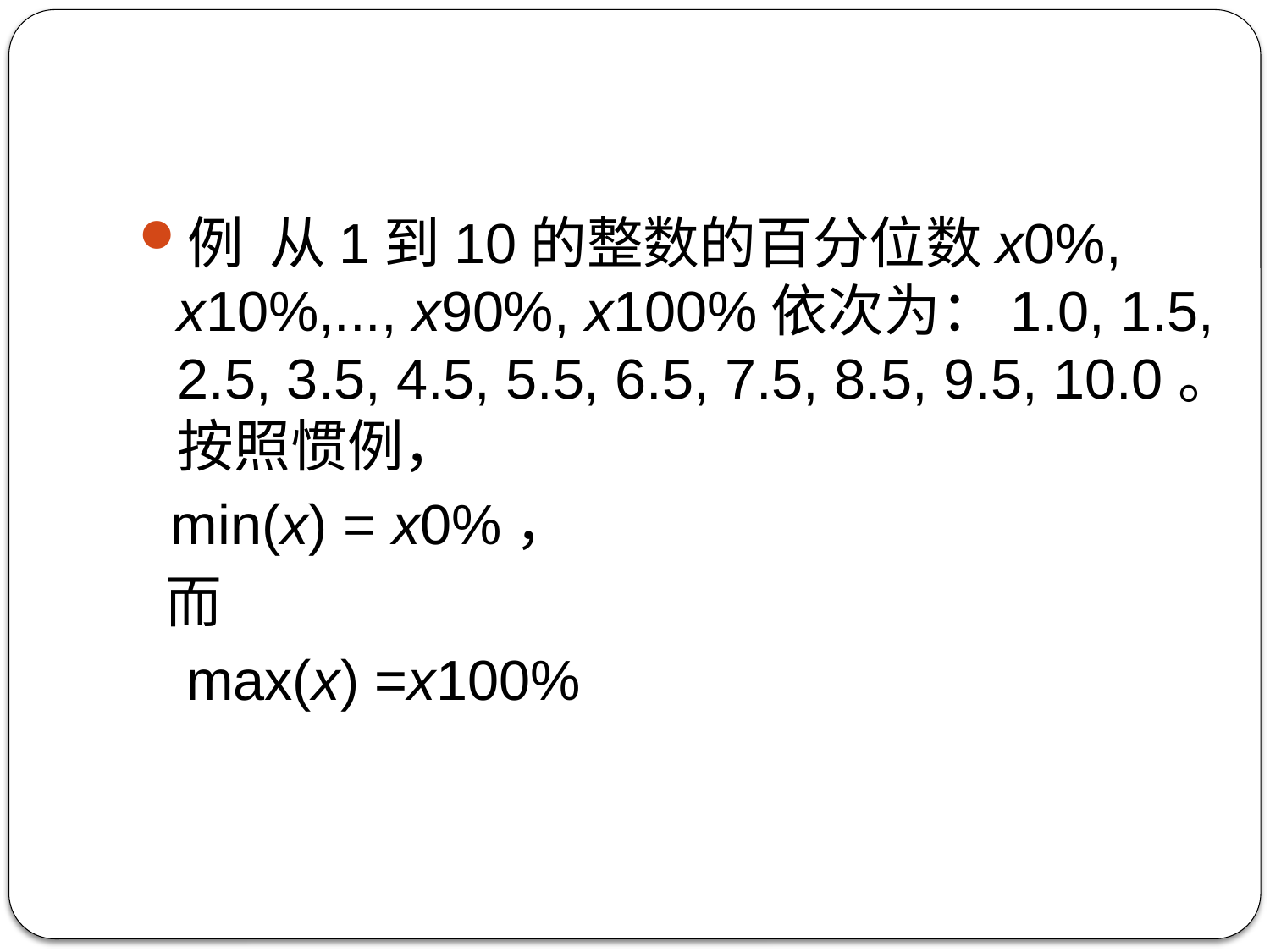

例  从1到10的整数的百分位数x0%, x10%,..., x90%, x100%依次为：1.0, 1.5, 2.5, 3.5, 4.5, 5.5, 6.5, 7.5, 8.5, 9.5, 10.0。按照惯例，
  min(x) = x0%，
 而
   max(x) =x100%